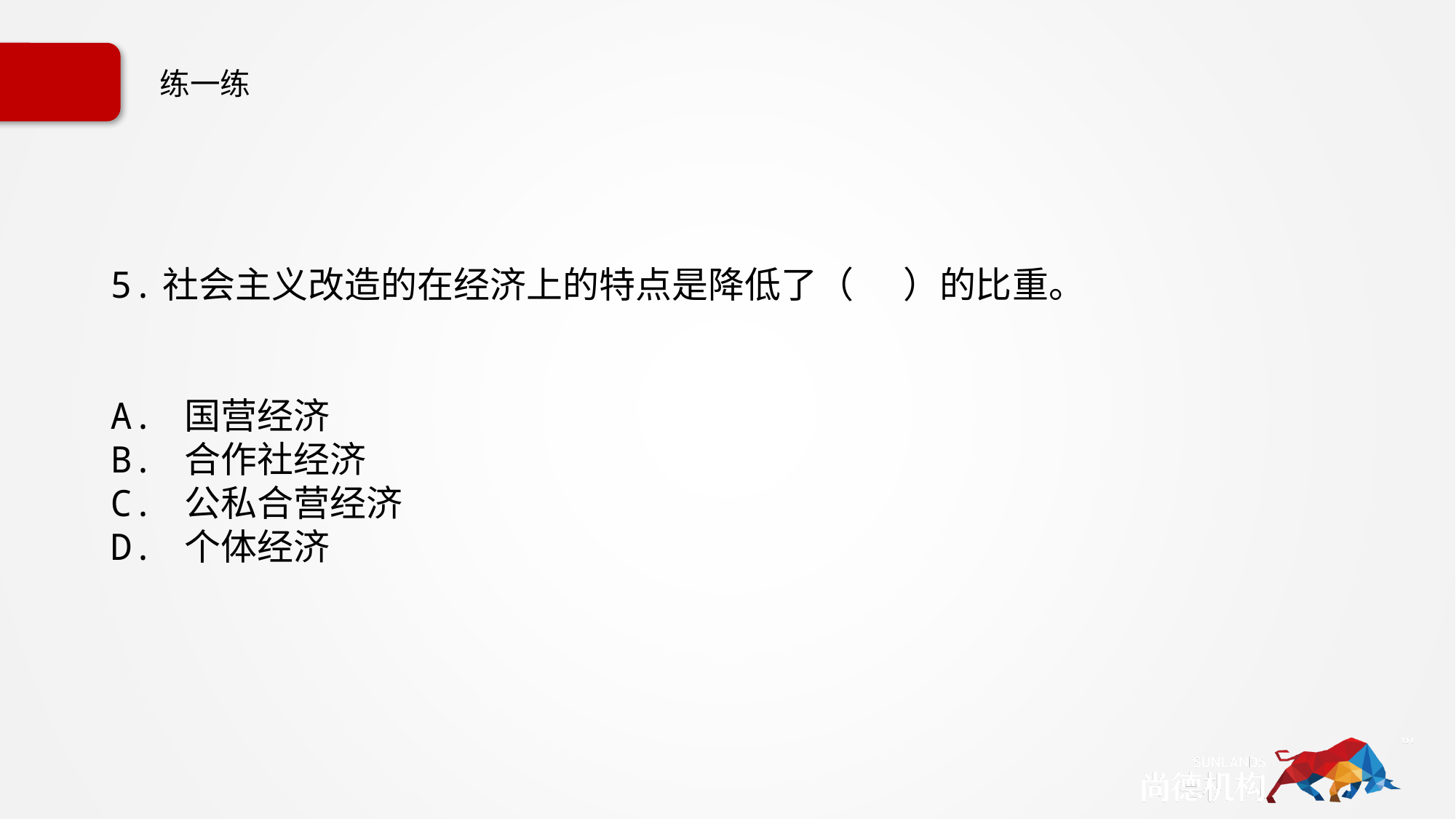

# 练一练
5.社会主义改造的在经济上的特点是降低了（      ）的比重。

A. 国营经济
B. 合作社经济
C. 公私合营经济
D. 个体经济